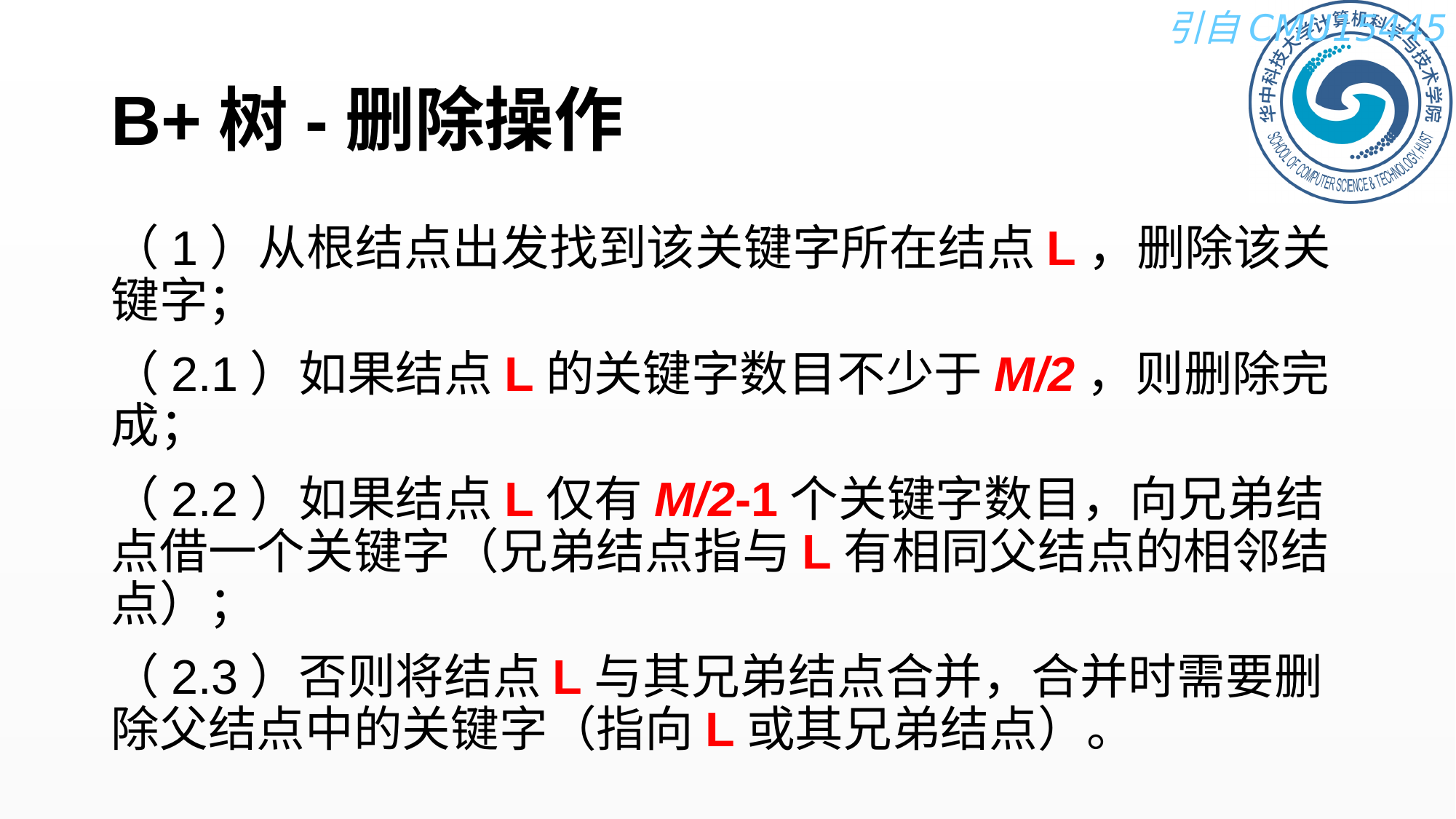

# B+树-删除操作
（1）从根结点出发找到该关键字所在结点L，删除该关键字；
（2.1）如果结点L的关键字数目不少于M/2，则删除完成；
（2.2）如果结点L仅有M/2-1个关键字数目，向兄弟结点借一个关键字（兄弟结点指与L有相同父结点的相邻结点）；
（2.3）否则将结点L与其兄弟结点合并，合并时需要删除父结点中的关键字（指向L或其兄弟结点）。
70